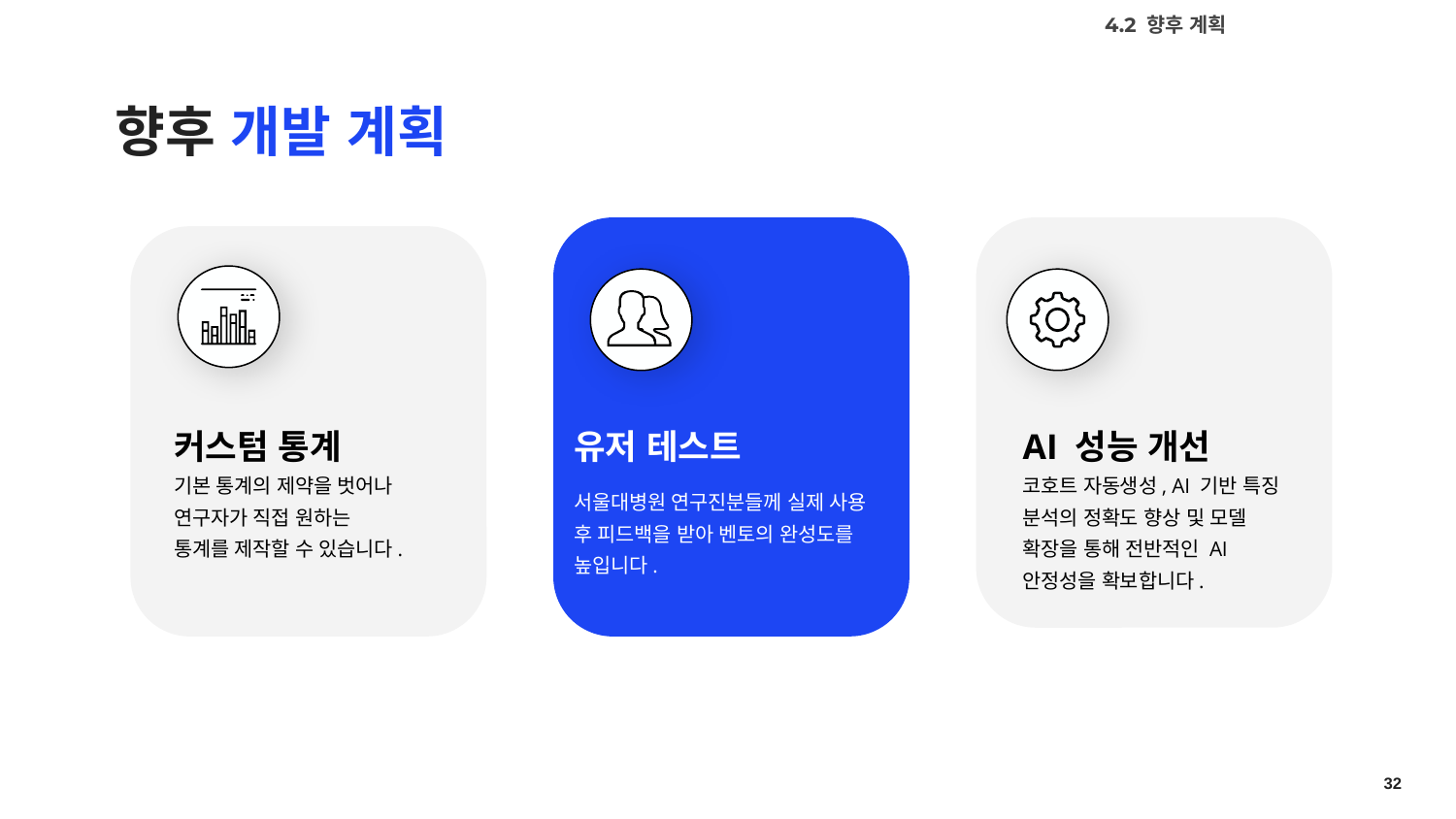

4.2 향후 계획
# 향후 개발 계획

커스텀 통계
기본 통계의 제약을 벗어나 연구자가 직접 원하는
통계를 제작할 수 있습니다.
AI 성능 개선
코호트 자동생성, AI 기반 특징 분석의 정확도 향상 및 모델 확장을 통해 전반적인 AI 안정성을 확보합니다.
유저 테스트
서울대병원 연구진분들께 실제 사용 후 피드백을 받아 벤토의 완성도를 높입니다.